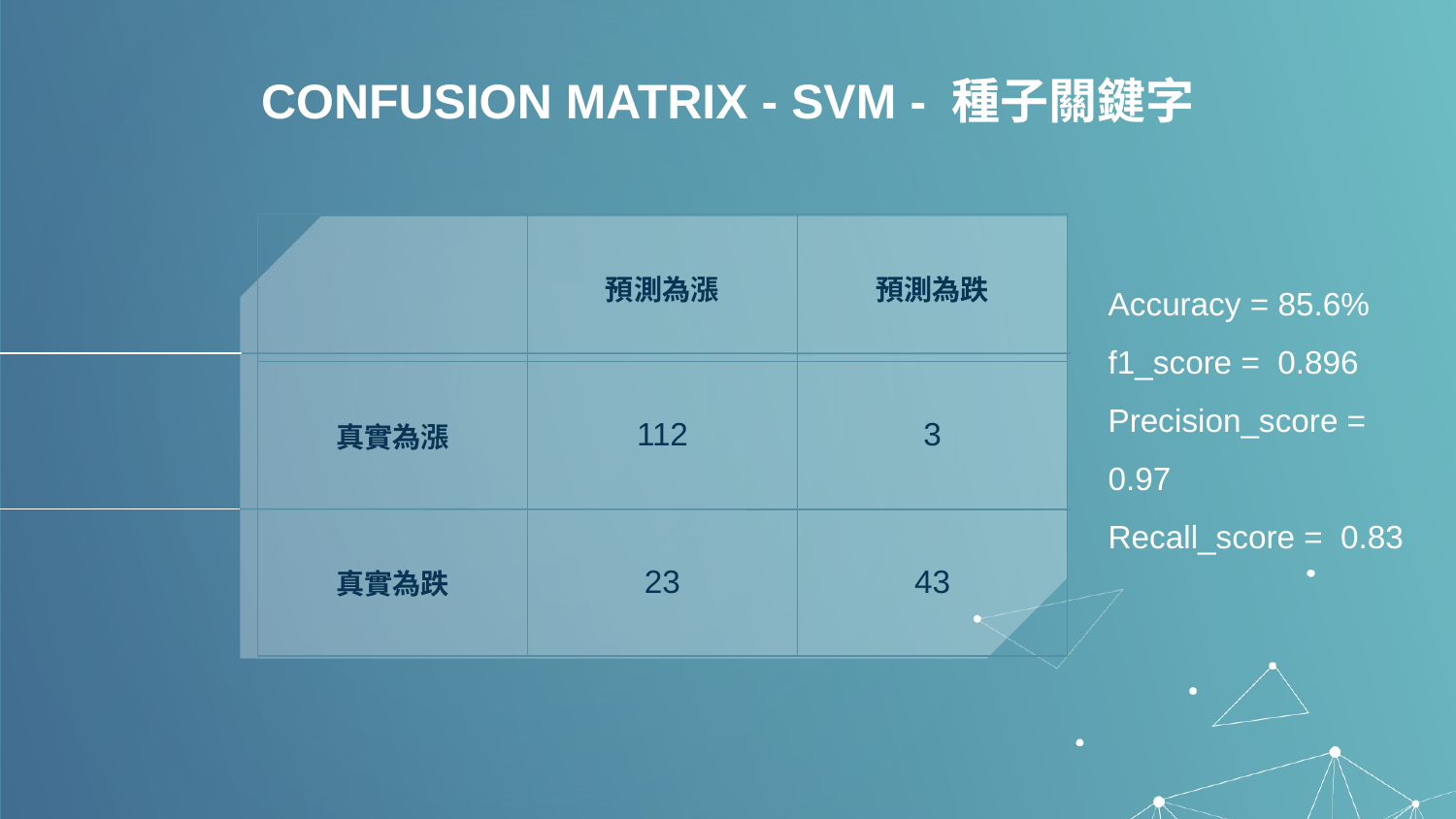

# CONFUSION MATRIX - SVM - 種子關鍵字
|  | 預測為漲 | 預測為跌 |
| --- | --- | --- |
| 真實為漲 | 112 | 3 |
| 真實為跌 | 23 | 43 |

Accuracy = 85.6%
f1_score =  0.896
Precision_score =  0.97
Recall_score =  0.83